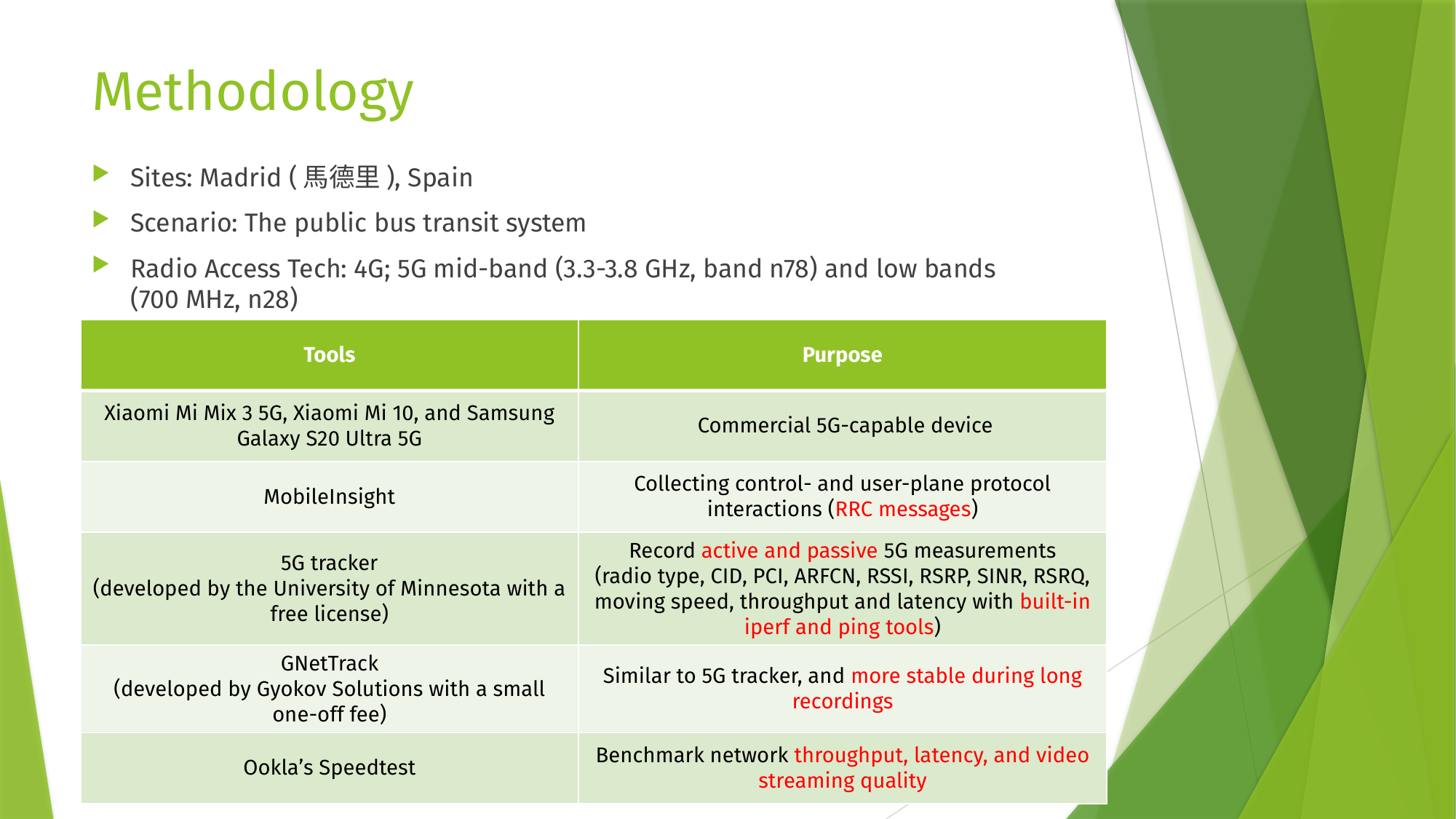

# Methodology
Sites: Madrid (馬德里), Spain
Scenario: The public bus transit system
Radio Access Tech: 4G; 5G mid-band (3.3-3.8 GHz, band n78) and low bands (700 MHz, n28)
| Tools | Purpose |
| --- | --- |
| Xiaomi Mi Mix 3 5G, Xiaomi Mi 10, and Samsung Galaxy S20 Ultra 5G | Commercial 5G-capable device |
| MobileInsight | Collecting control- and user-plane protocol interactions (RRC messages) |
| 5G tracker (developed by the University of Minnesota with a free license) | Record active and passive 5G measurements (radio type, CID, PCI, ARFCN, RSSI, RSRP, SINR, RSRQ, moving speed, throughput and latency with built-in iperf and ping tools) |
| GNetTrack (developed by Gyokov Solutions with a small one-off fee) | Similar to 5G tracker, and more stable during long recordings |
| Ookla’s Speedtest | Benchmark network throughput, latency, and video streaming quality |